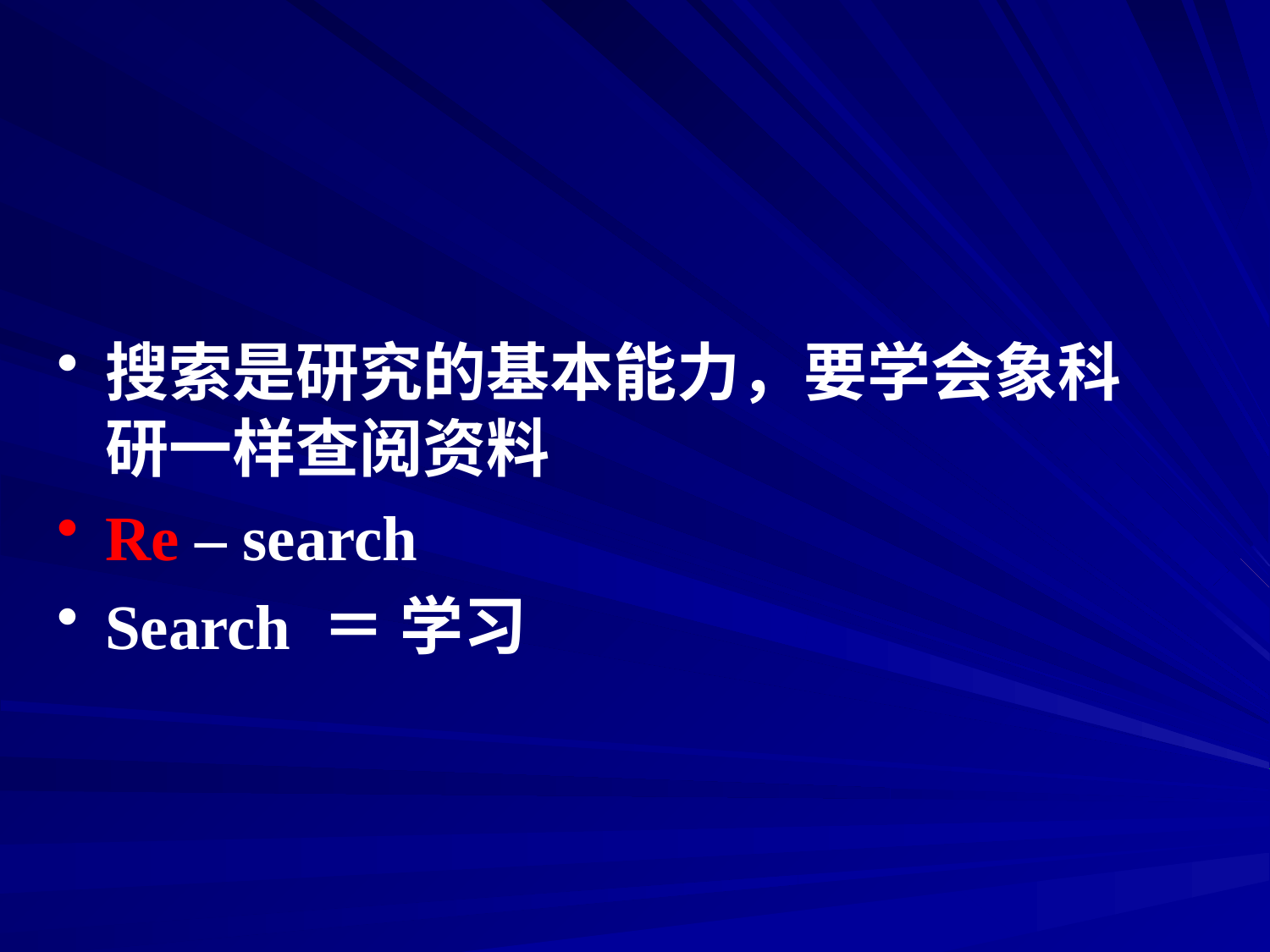

搜索是研究的基本能力，要学会象科研一样查阅资料
Re – search
Search ＝ 学习

63